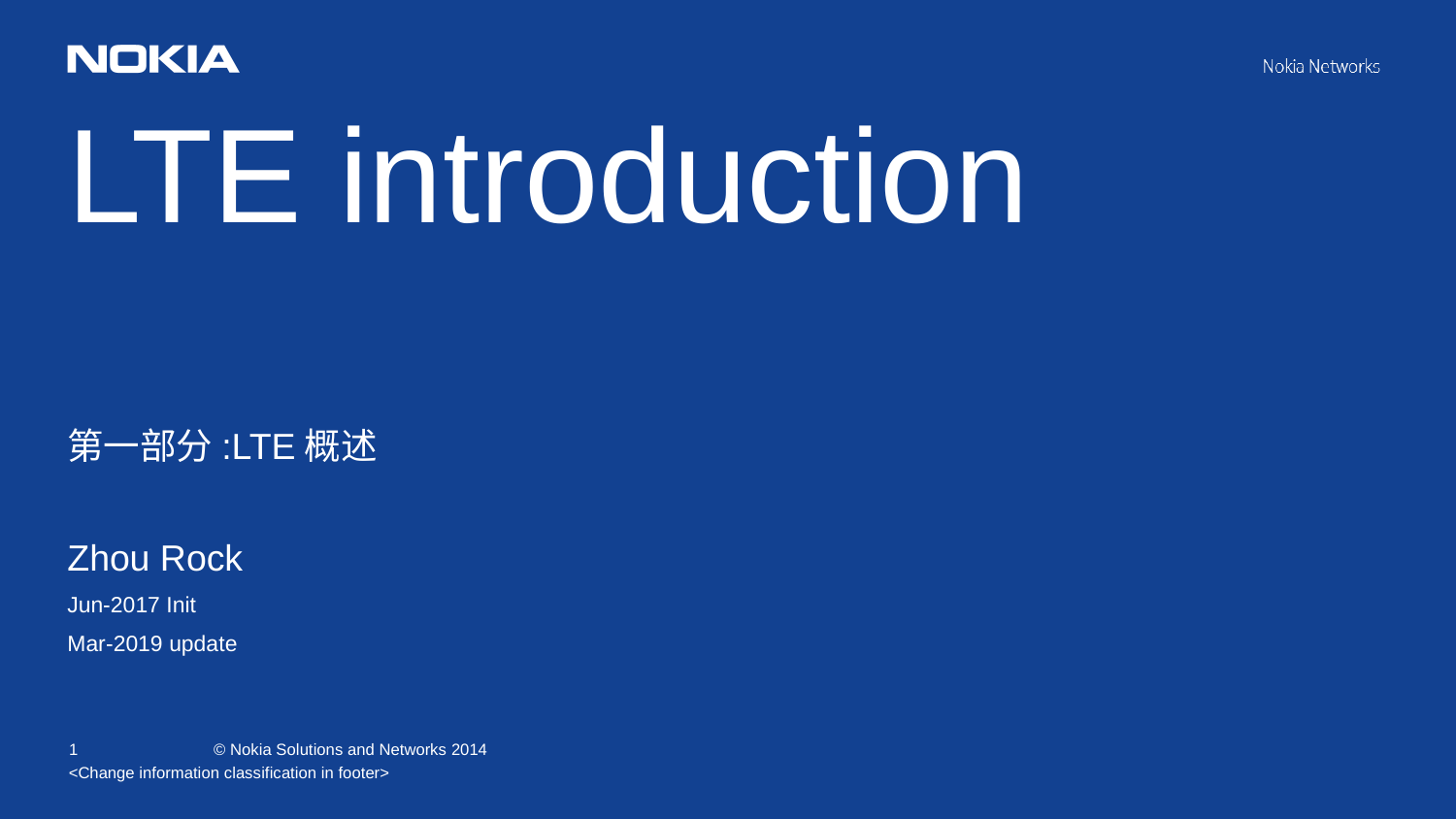

LTE introduction
第一部分:LTE概述

Zhou Rock
Jun-2017 Init
Mar-2019 update
<Change information classification in footer>